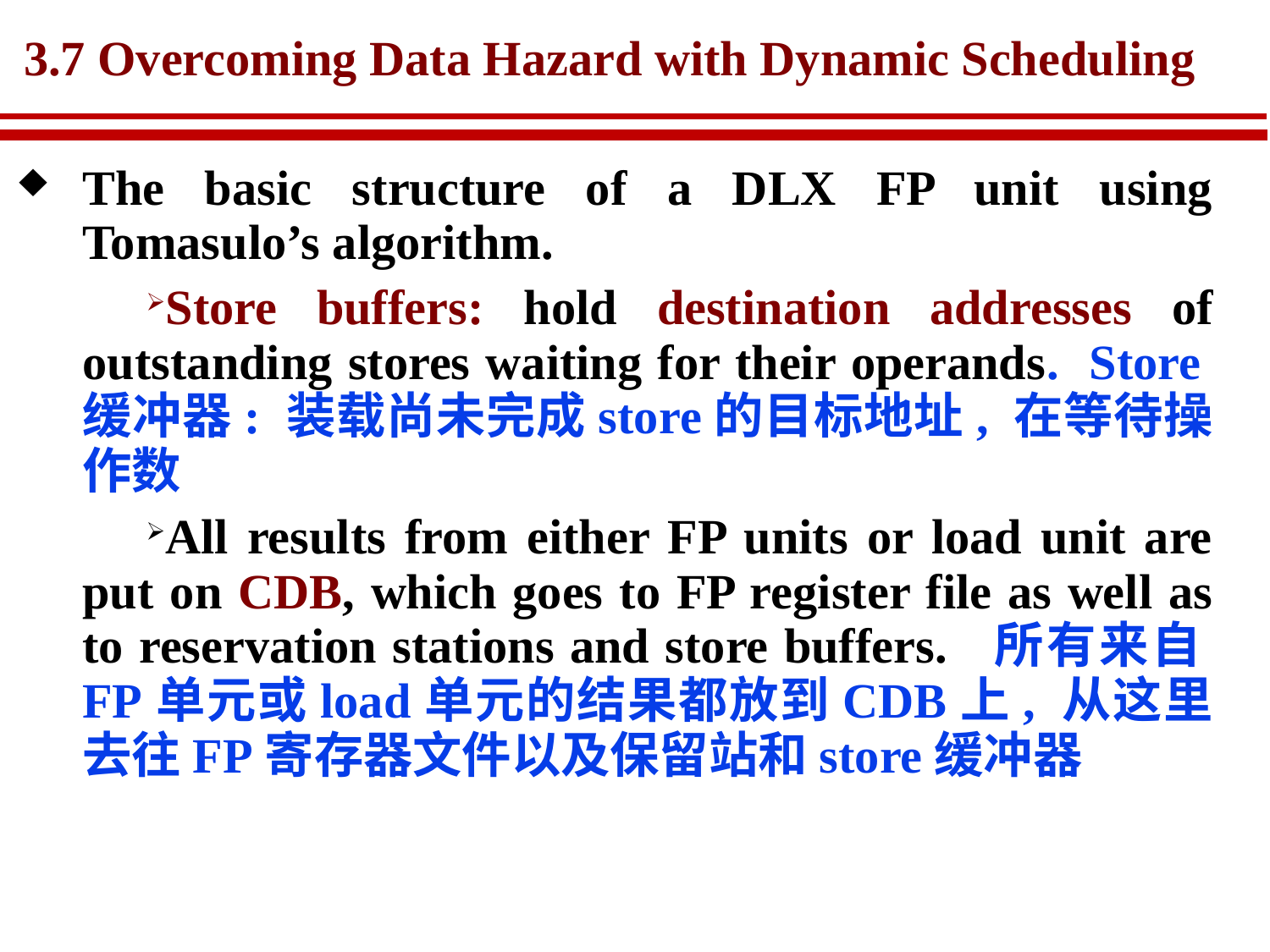

# 3.7 Overcoming Data Hazard with Dynamic Scheduling
The basic structure of a DLX FP unit using Tomasulo’s algorithm.
Store buffers: hold destination addresses of outstanding stores waiting for their operands.  Store缓冲器: 装载尚未完成store的目标地址, 在等待操作数
All results from either FP units or load unit are put on CDB, which goes to FP register file as well as to reservation stations and store buffers.  所有来自FP单元或load单元的结果都放到CDB上, 从这里去往FP寄存器文件以及保留站和store缓冲器